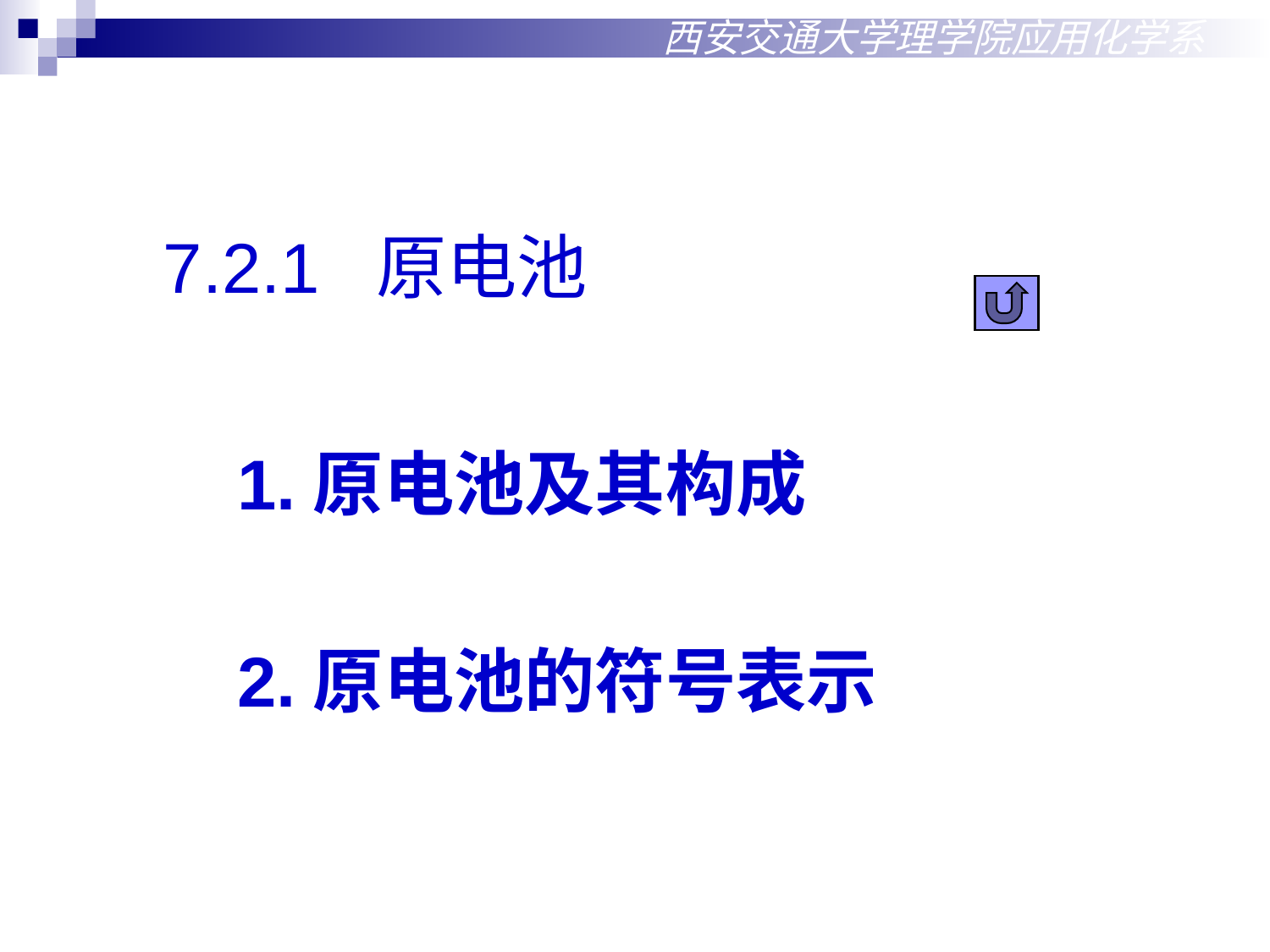

西安交通大学理学院应用化学系
7.2.1  原电池

1.原电池及其构成

2.原电池的符号表示